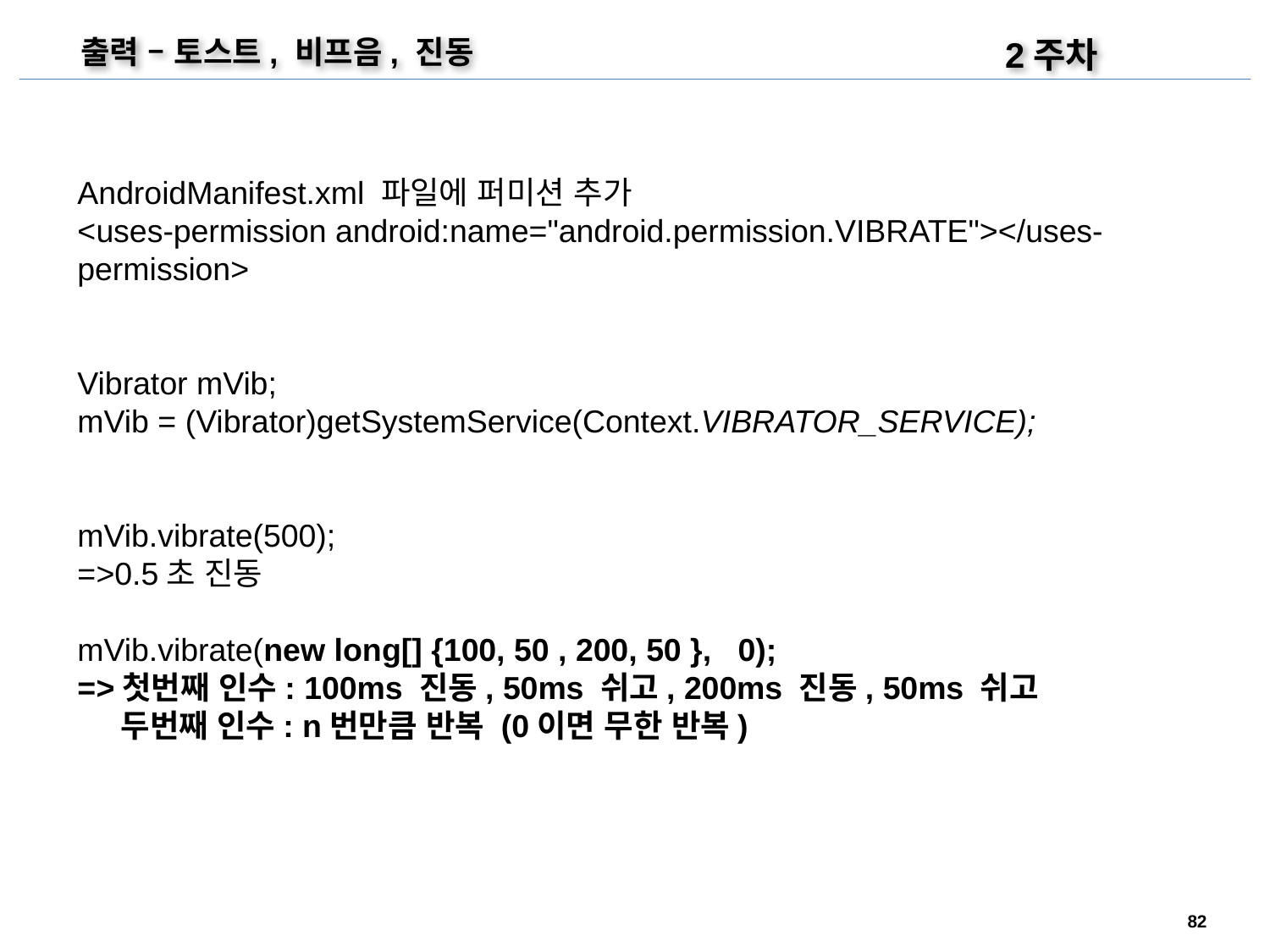

2주차
출력 – 토스트, 비프음, 진동
AndroidManifest.xml 파일에 퍼미션 추가
<uses-permission android:name="android.permission.VIBRATE"></uses-permission>

Vibrator mVib;
mVib = (Vibrator)getSystemService(Context.VIBRATOR_SERVICE);

mVib.vibrate(500);
=>0.5초 진동

mVib.vibrate(new long[] {100, 50 , 200, 50 },   0);
=>첫번째 인수: 100ms 진동, 50ms 쉬고, 200ms 진동, 50ms 쉬고
    두번째 인수: n번만큼 반복 (0이면 무한 반복)